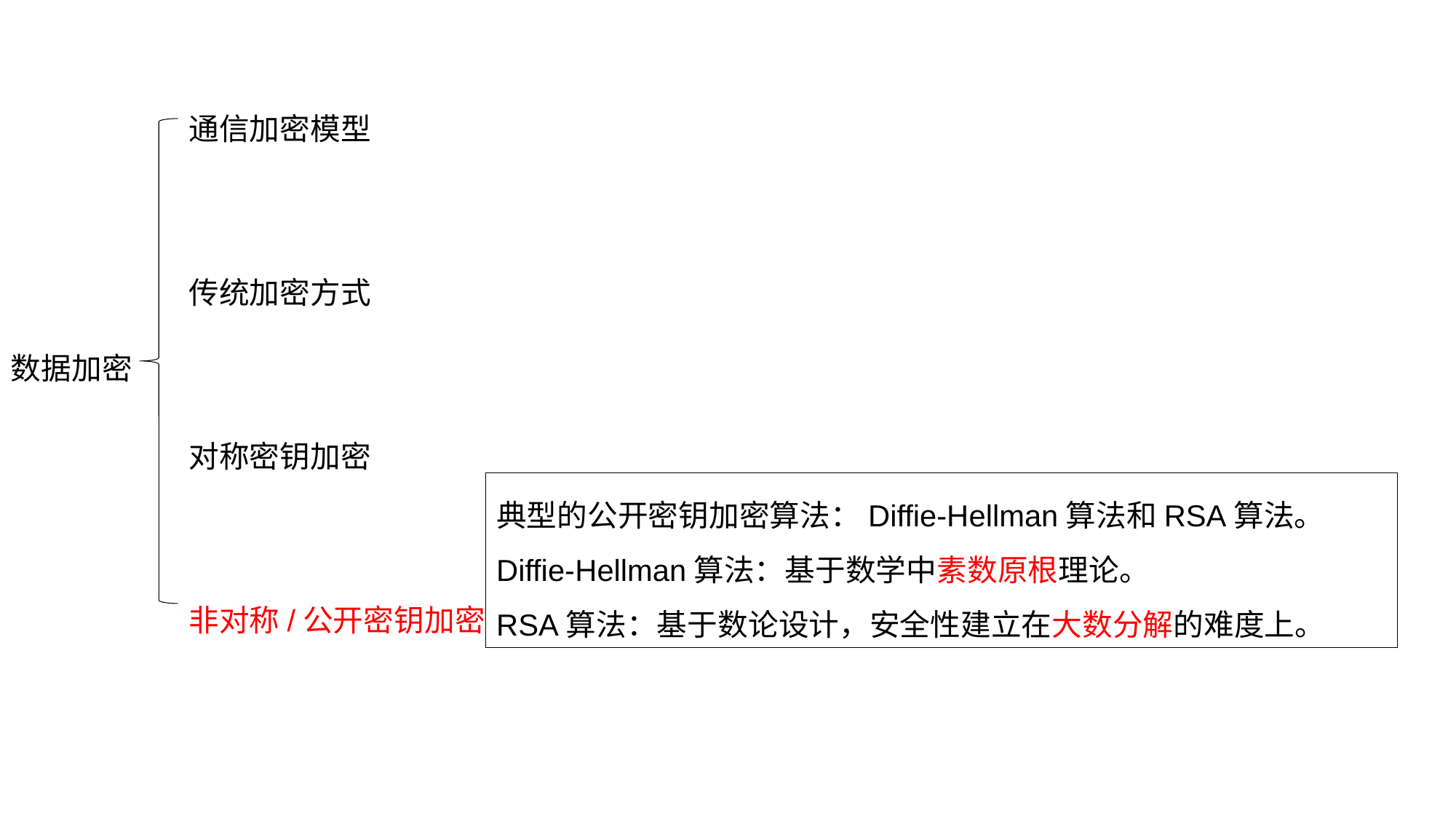

通信加密模型

传统加密方式

对称密钥加密

非对称/公开密钥加密

数据加密
典型的公开密钥加密算法：Diffie-Hellman算法和RSA算法。
Diffie-Hellman算法：基于数学中素数原根理论。
RSA算法：基于数论设计，安全性建立在大数分解的难度上。